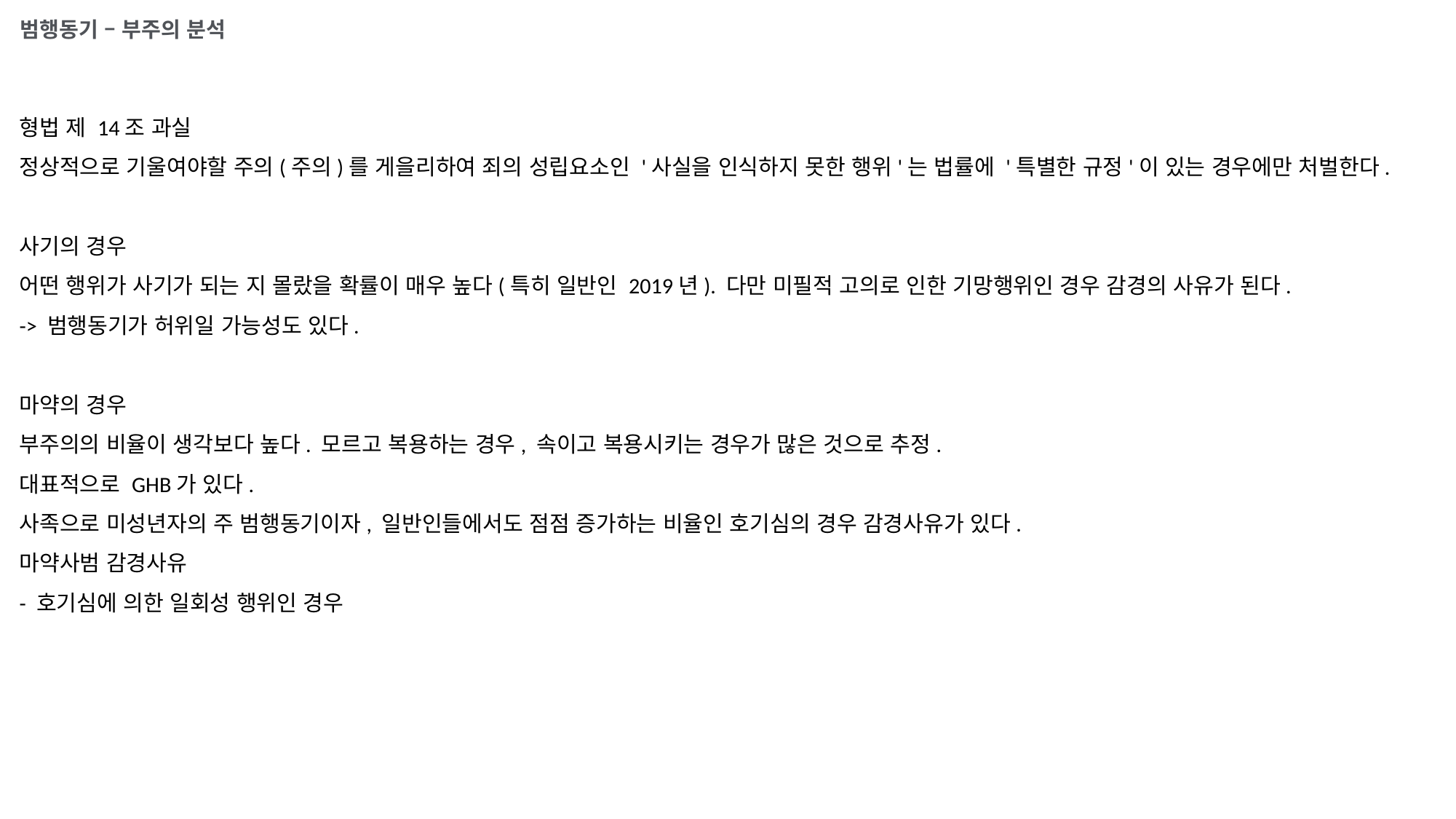

범행동기 – 부주의 분석

형법 제 14조 과실
정상적으로 기울여야할 주의(주의)를 게을리하여 죄의 성립요소인 '사실을 인식하지 못한 행위'는 법률에 '특별한 규정'이 있는 경우에만 처벌한다.

사기의 경우
어떤 행위가 사기가 되는 지 몰랐을 확률이 매우 높다(특히 일반인 2019년). 다만 미필적 고의로 인한 기망행위인 경우 감경의 사유가 된다.
-> 범행동기가 허위일 가능성도 있다.

마약의 경우
부주의의 비율이 생각보다 높다. 모르고 복용하는 경우, 속이고 복용시키는 경우가 많은 것으로 추정.
대표적으로 GHB가 있다.
사족으로 미성년자의 주 범행동기이자, 일반인들에서도 점점 증가하는 비율인 호기심의 경우 감경사유가 있다.
마약사범 감경사유
- 호기심에 의한 일회성 행위인 경우